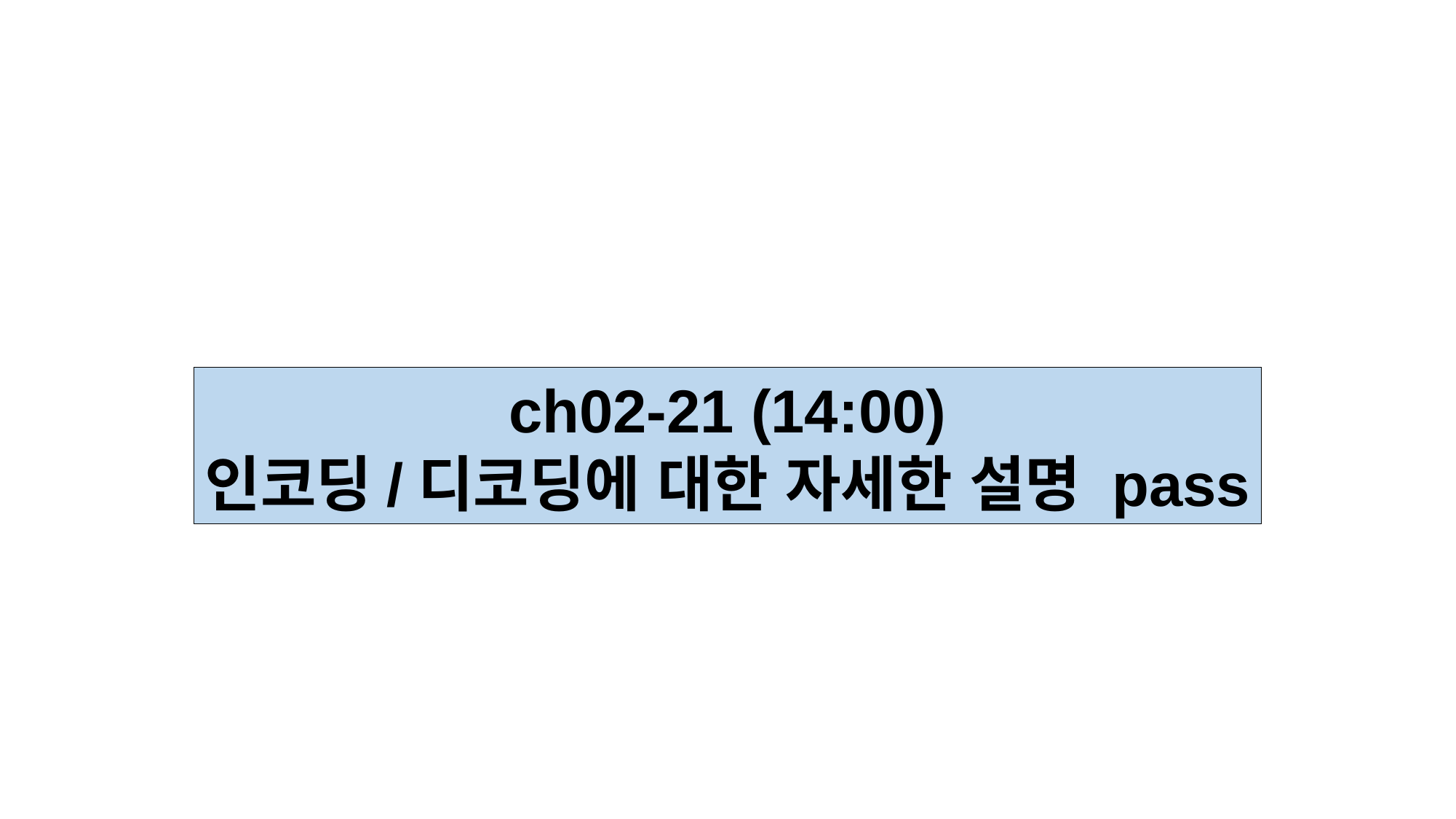

ch02-21 (14:00)
인코딩/디코딩에 대한 자세한 설명 pass